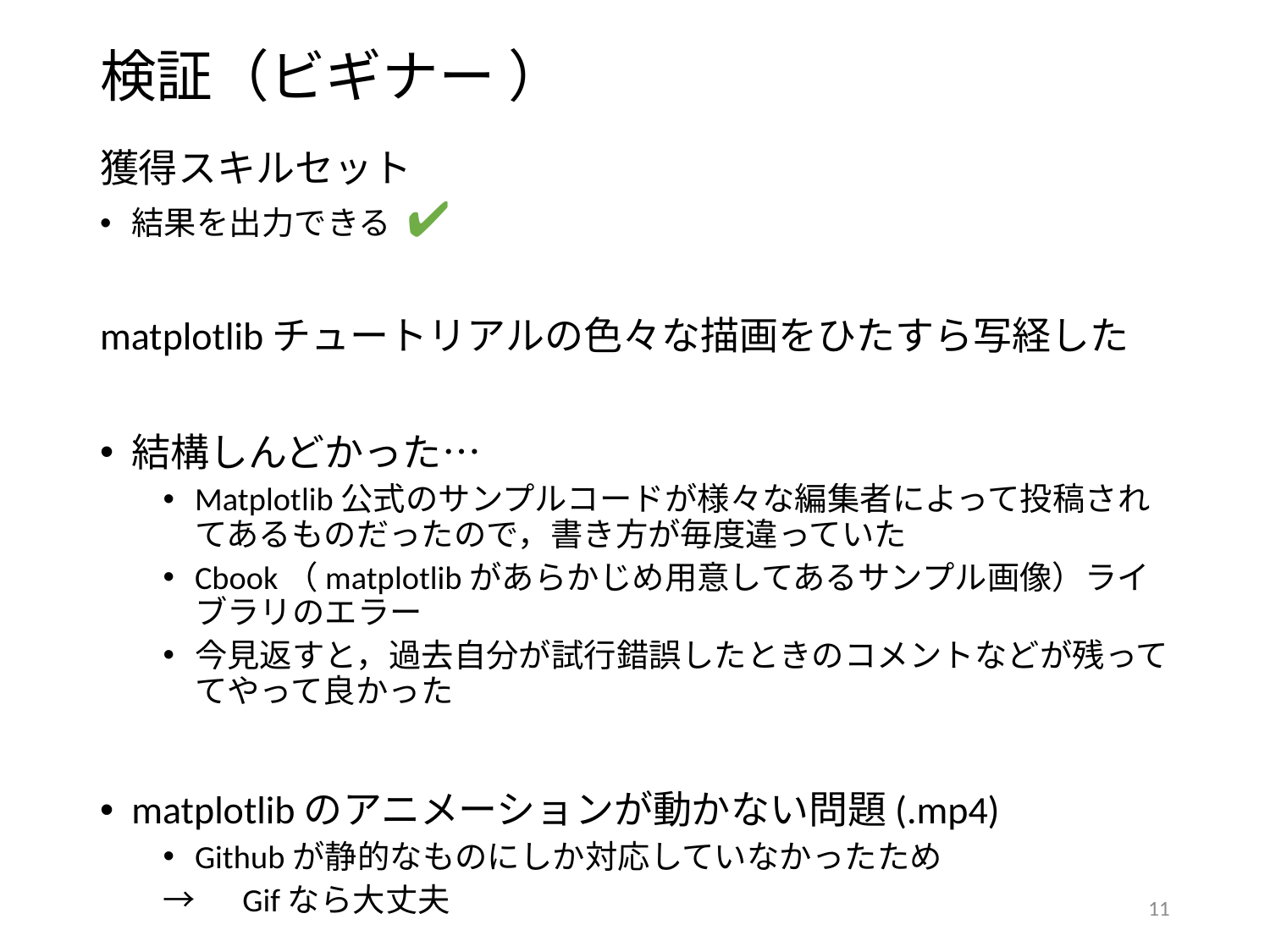

# 検証（ビギナー ）
獲得スキルセット
結果を出力できる

matplotlibチュートリアルの色々な描画をひたすら写経した

結構しんどかった…
Matplotlib公式のサンプルコードが様々な編集者によって投稿されてあるものだったので，書き方が毎度違っていた
Cbook（matplotlibがあらかじめ用意してあるサンプル画像）ライブラリのエラー
今見返すと，過去自分が試行錯誤したときのコメントなどが残っててやって良かった

matplotlibのアニメーションが動かない問題(.mp4)
Githubが静的なものにしか対応していなかったため
→　Gifなら大丈夫
✔
11